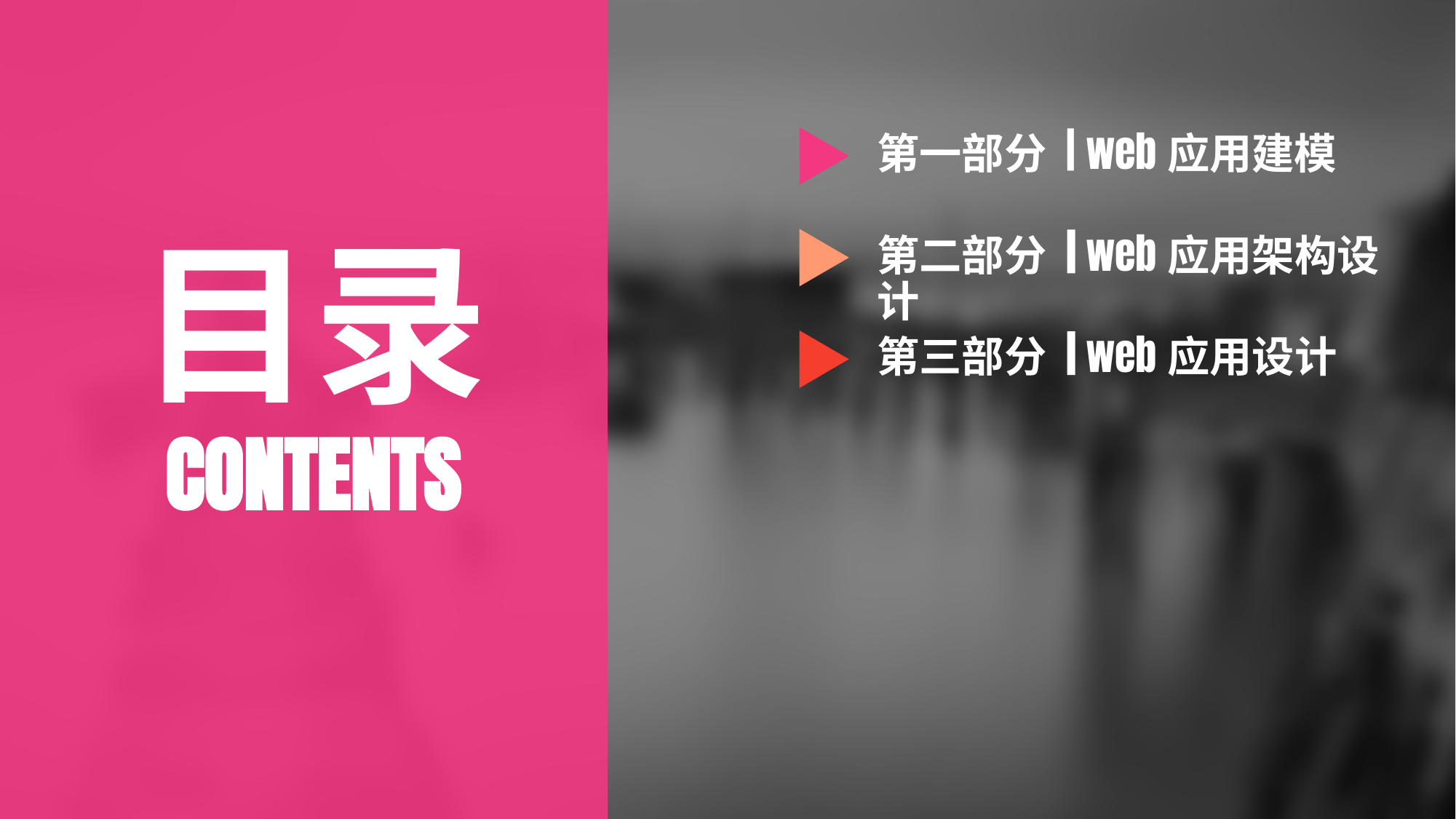

第一部分 | web应用建模

第二部分 | web应用架构设计

目录
第三部分 | web应用设计

CONTENTS